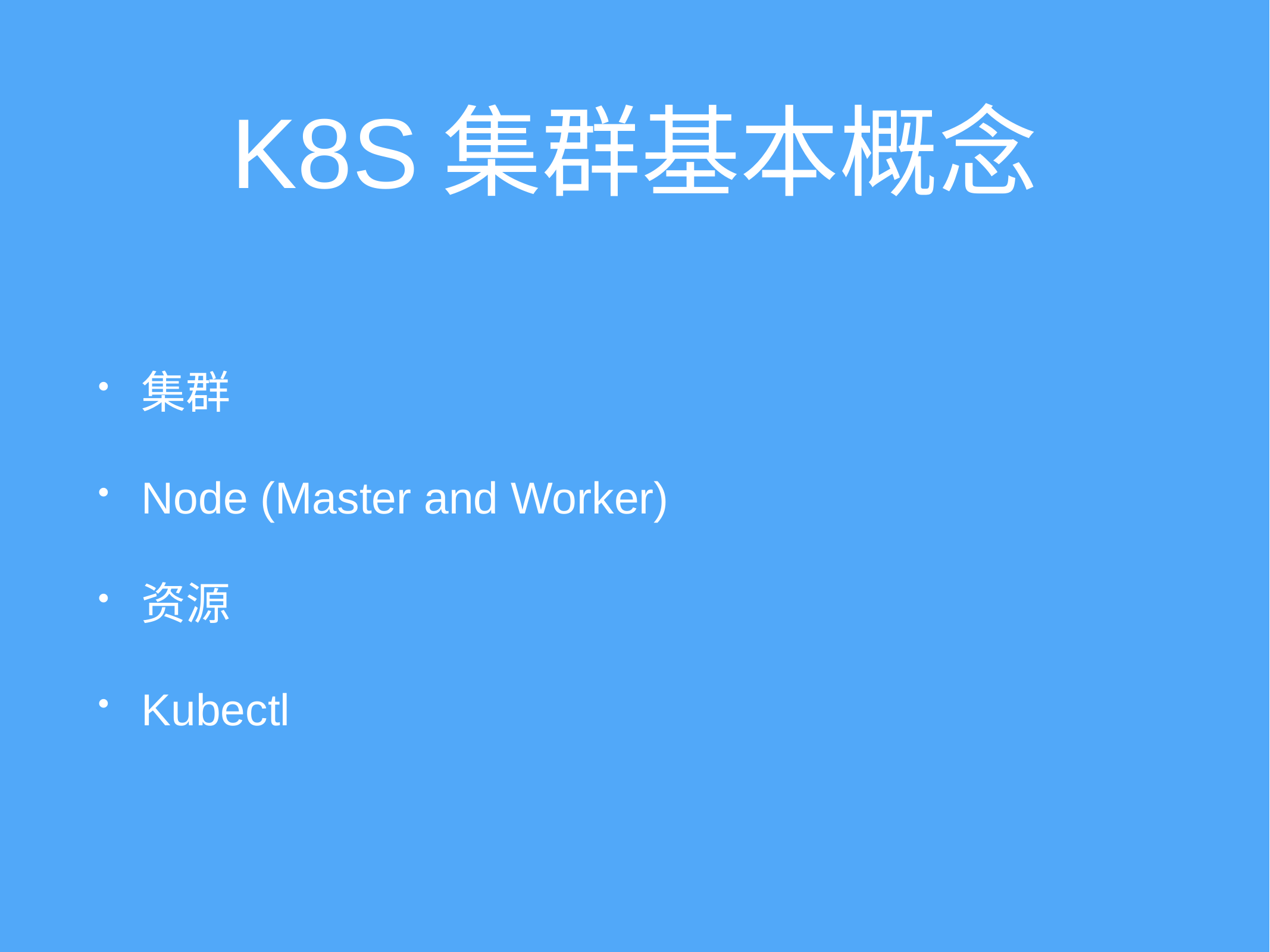

# K8S集群基本概念
集群
Node (Master and Worker)
资源
Kubectl